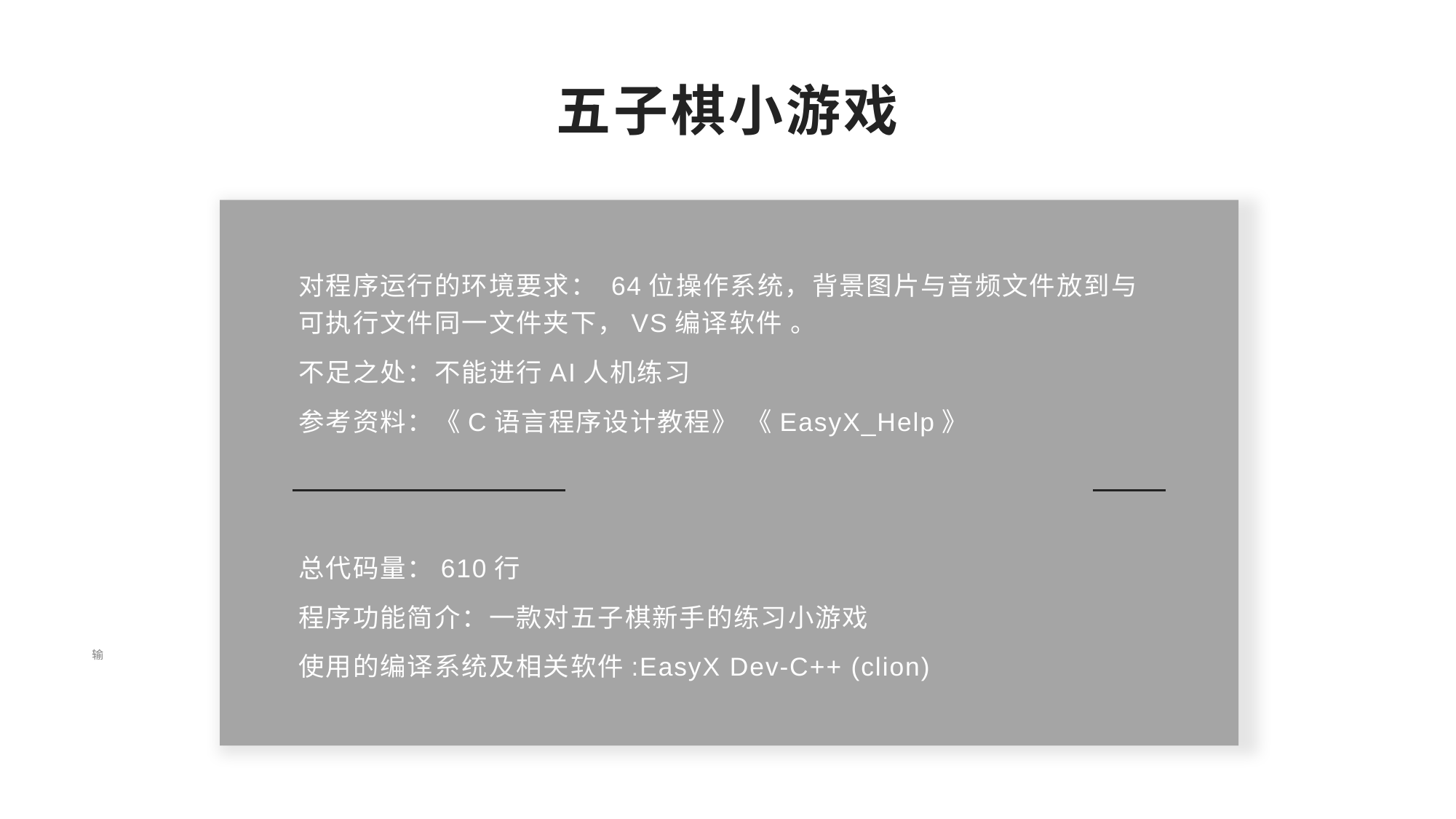

五子棋小游戏

对程序运行的环境要求： 64位操作系统，背景图片与音频文件放到与可执行文件同一文件夹下，VS编译软件 。
不足之处：不能进行AI人机练习
参考资料：《C语言程序设计教程》 《EasyX_Help》
总代码量：610行
程序功能简介：一款对五子棋新手的练习小游戏
使用的编译系统及相关软件:EasyX Dev-C++ (clion)
输